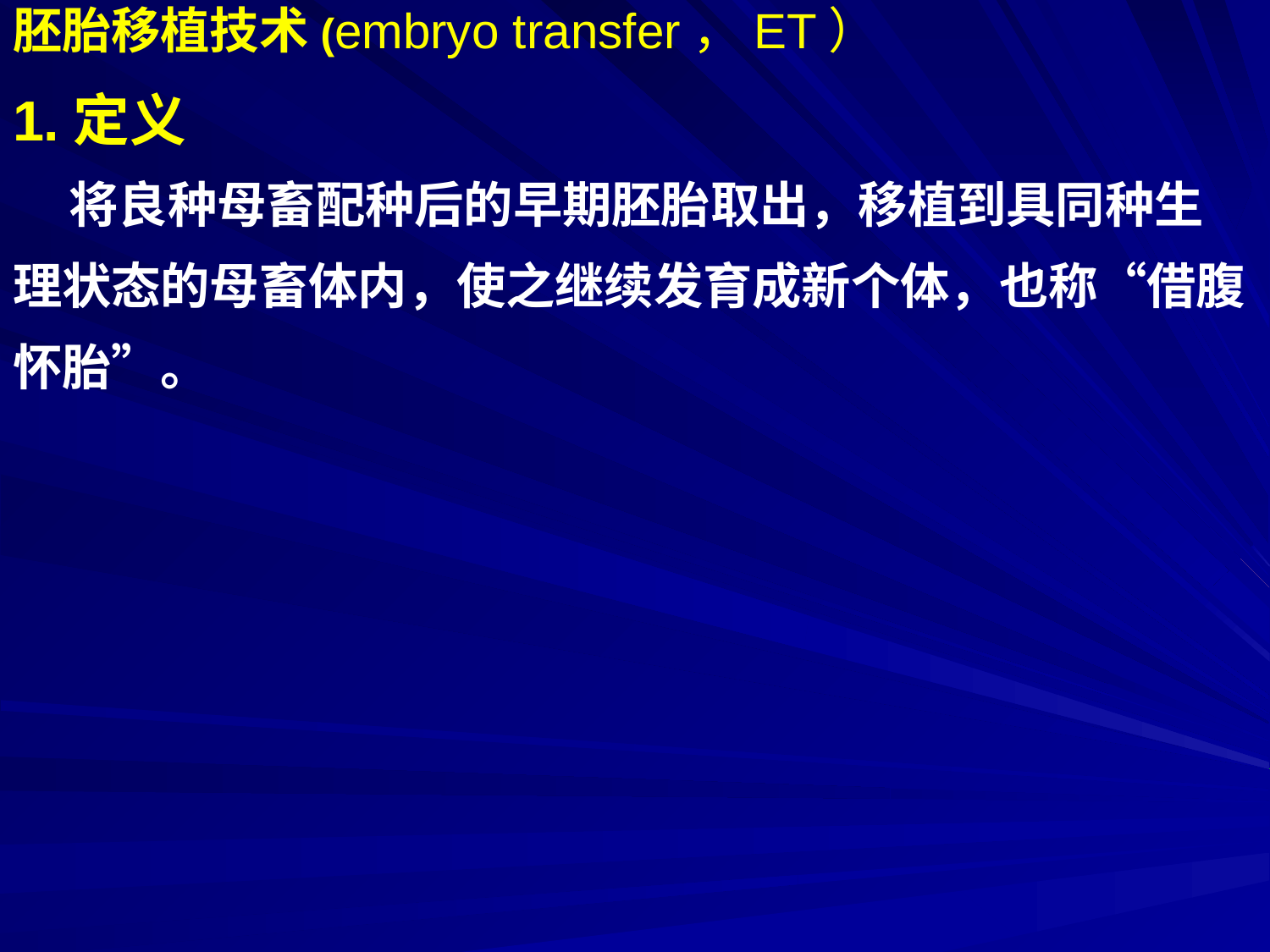

胚胎移植技术(embryo transfer，ET）
1.定义
    将良种母畜配种后的早期胚胎取出，移植到具同种生
理状态的母畜体内，使之继续发育成新个体，也称“借腹
怀胎”。